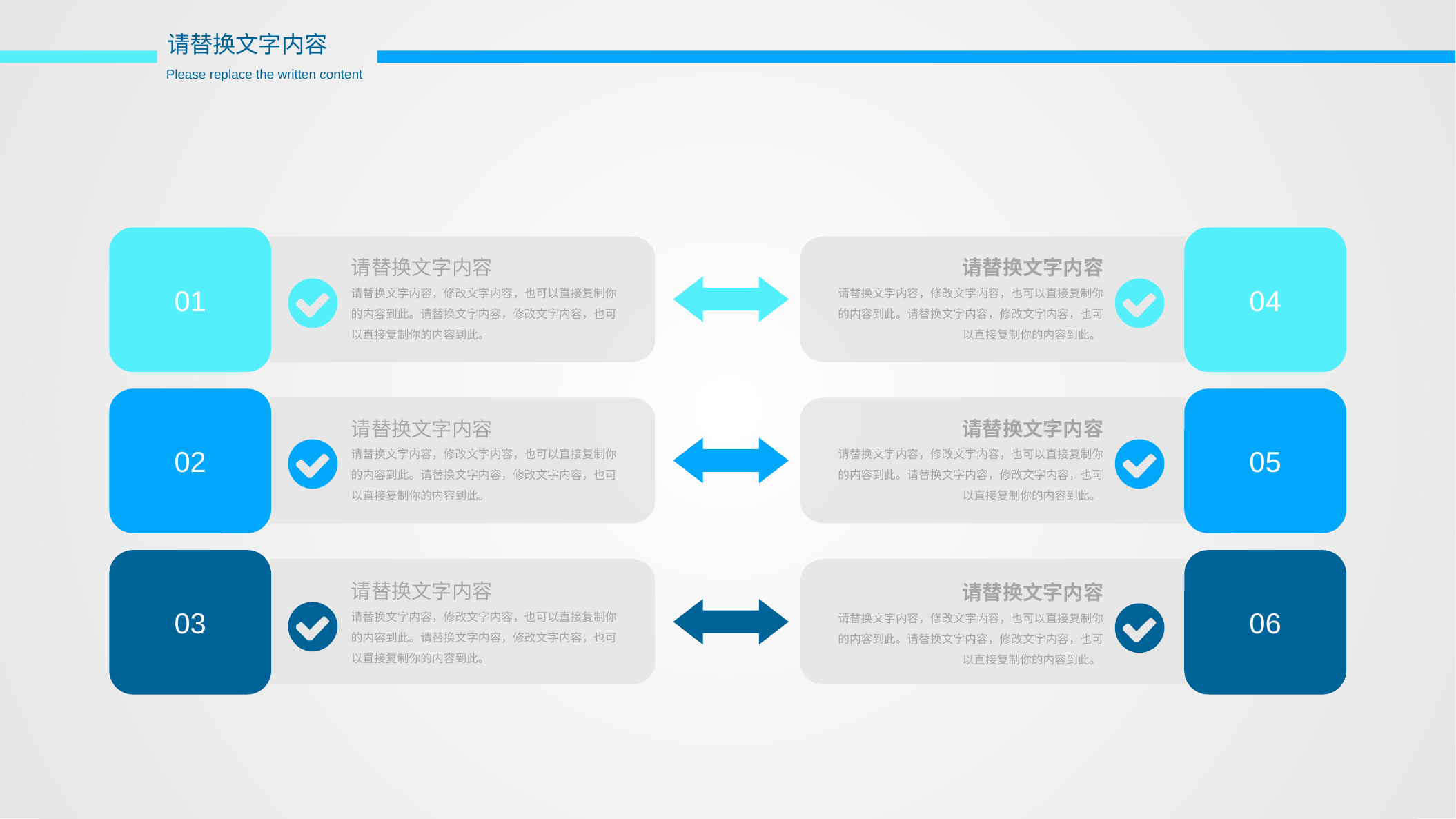

请替换文字内容

Please replace the written content
01
04

请替换文字内容
请替换文字内容，修改文字内容，也可以直接复制你的内容到此。请替换文字内容，修改文字内容，也可以直接复制你的内容到此。
请替换文字内容
请替换文字内容，修改文字内容，也可以直接复制你的内容到此。请替换文字内容，修改文字内容，也可以直接复制你的内容到此。

02
05

请替换文字内容
请替换文字内容，修改文字内容，也可以直接复制你的内容到此。请替换文字内容，修改文字内容，也可以直接复制你的内容到此。
请替换文字内容
请替换文字内容，修改文字内容，也可以直接复制你的内容到此。请替换文字内容，修改文字内容，也可以直接复制你的内容到此。

03
06

请替换文字内容
请替换文字内容，修改文字内容，也可以直接复制你的内容到此。请替换文字内容，修改文字内容，也可以直接复制你的内容到此。
请替换文字内容
请替换文字内容，修改文字内容，也可以直接复制你的内容到此。请替换文字内容，修改文字内容，也可以直接复制你的内容到此。